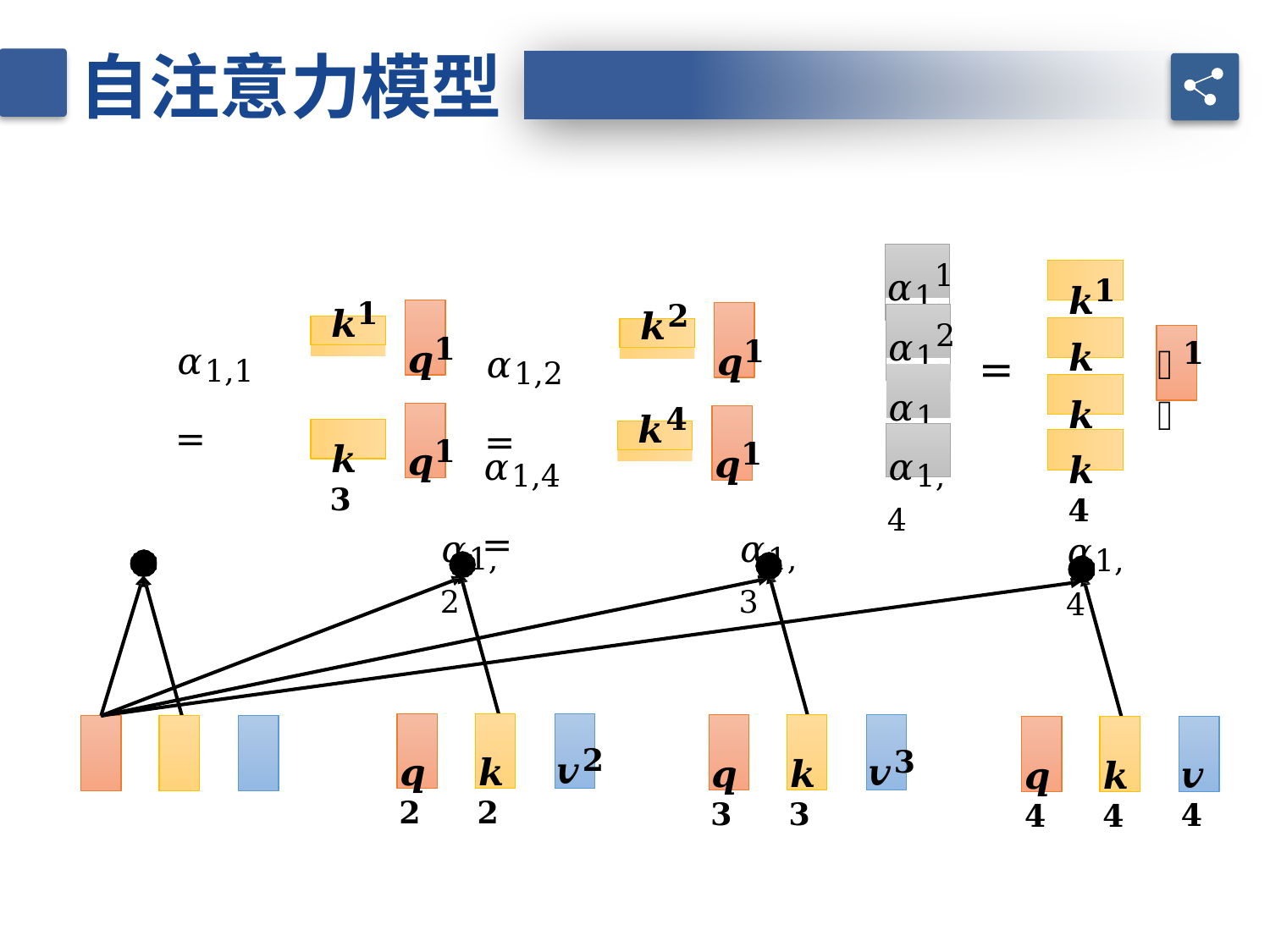

自注意力模型

𝒌𝟏

𝛼1,
1

𝒌𝟐
𝒒𝟏
𝒒𝟏

𝛼1,
2

𝒌𝟏
𝛼1,1 =

𝒌𝟐
𝛼1,2 =

𝟏
𝒒
=
𝒌𝟑
𝛼1,3

𝒌𝟑
𝒒𝟏
𝒒𝟏

𝒌𝟒

𝒌𝟒
𝛼1,4 =
𝛼1,4

𝛼1,2
𝛼1,3
𝛼1,4

𝒗𝟐
𝒒𝟐
𝒌𝟐
𝒗𝟑
𝒒𝟑
𝒌𝟑
𝒗𝟒
𝒒𝟒
𝒌𝟒